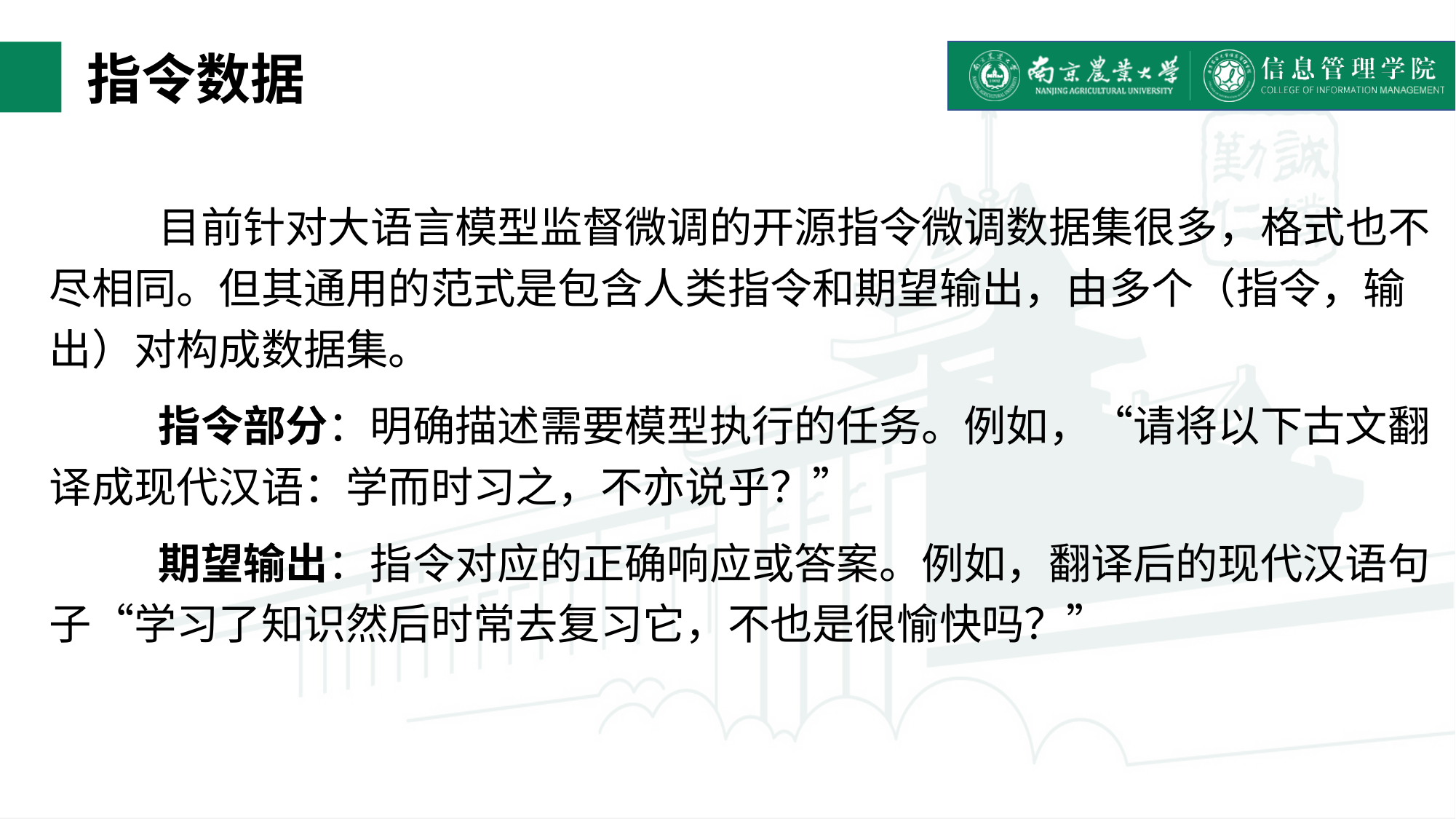

# 指令数据

	目前针对大语言模型监督微调的开源指令微调数据集很多，格式也不尽相同。但其通用的范式是包含人类指令和期望输出，由多个（指令，输出）对构成数据集。
	指令部分：明确描述需要模型执行的任务。例如，“请将以下古文翻译成现代汉语：学而时习之，不亦说乎？”
	期望输出：指令对应的正确响应或答案。例如，翻译后的现代汉语句子“学习了知识然后时常去复习它，不也是很愉快吗？”